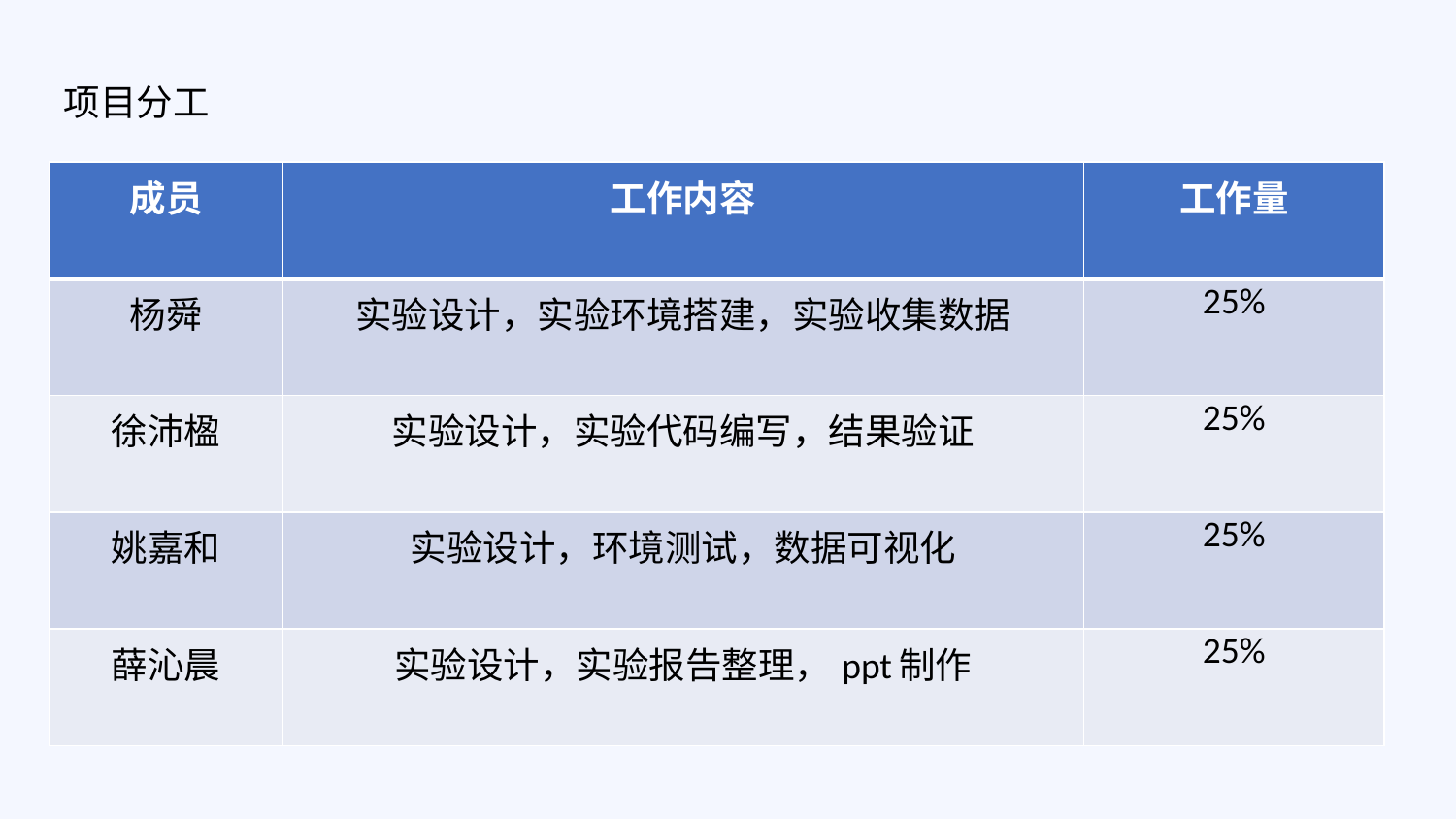

项目分工
| 成员 | 工作内容 | 工作量 |
| --- | --- | --- |
| 杨舜 | 实验设计，实验环境搭建，实验收集数据 | 25% |
| 徐沛楹 | 实验设计，实验代码编写，结果验证 | 25% |
| 姚嘉和 | 实验设计，环境测试，数据可视化 | 25% |
| 薛沁晨 | 实验设计，实验报告整理，ppt制作 | 25% |